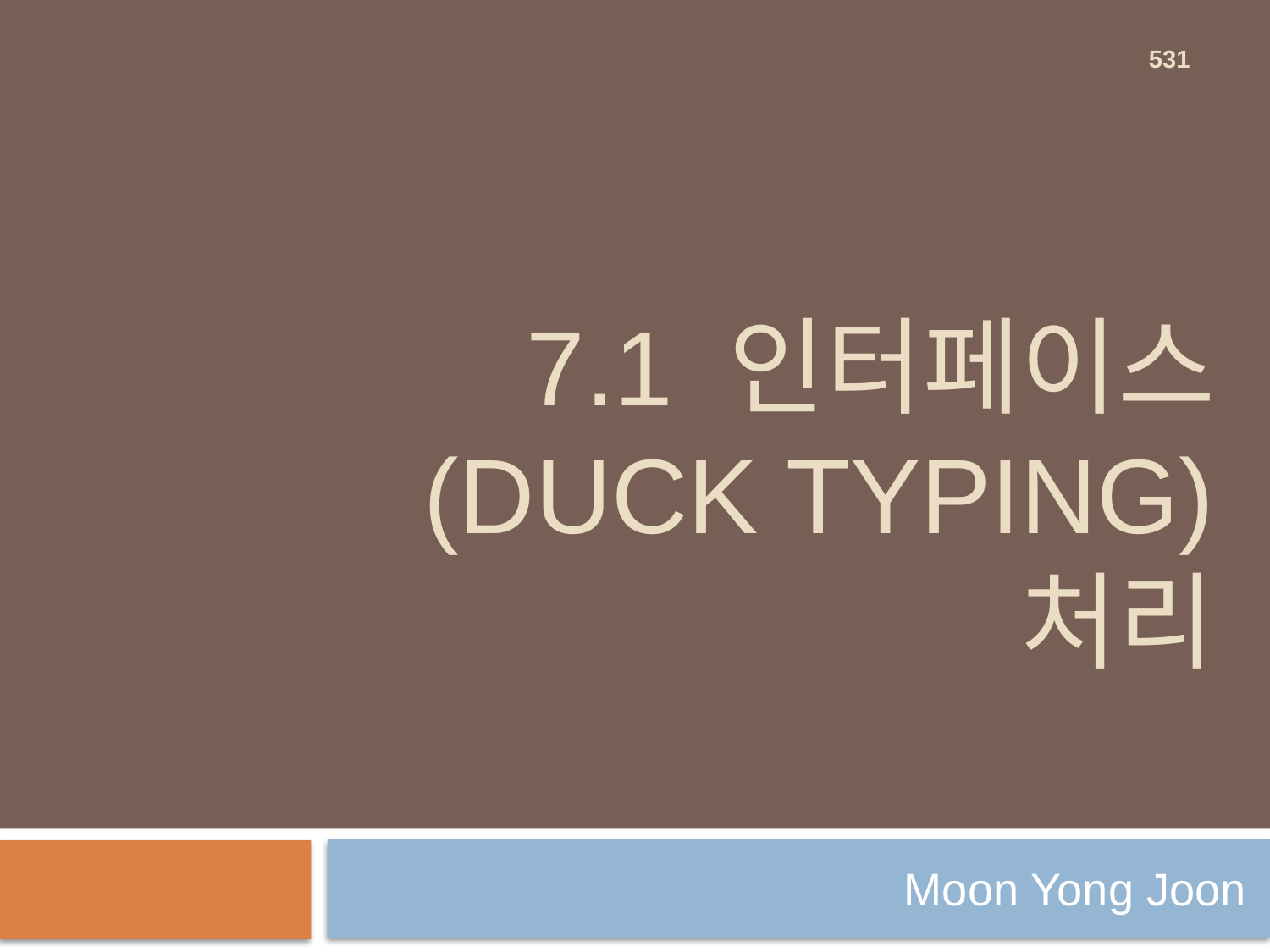

531
# 7.1 인터페이스 (Duck typing) 처리
Moon Yong Joon